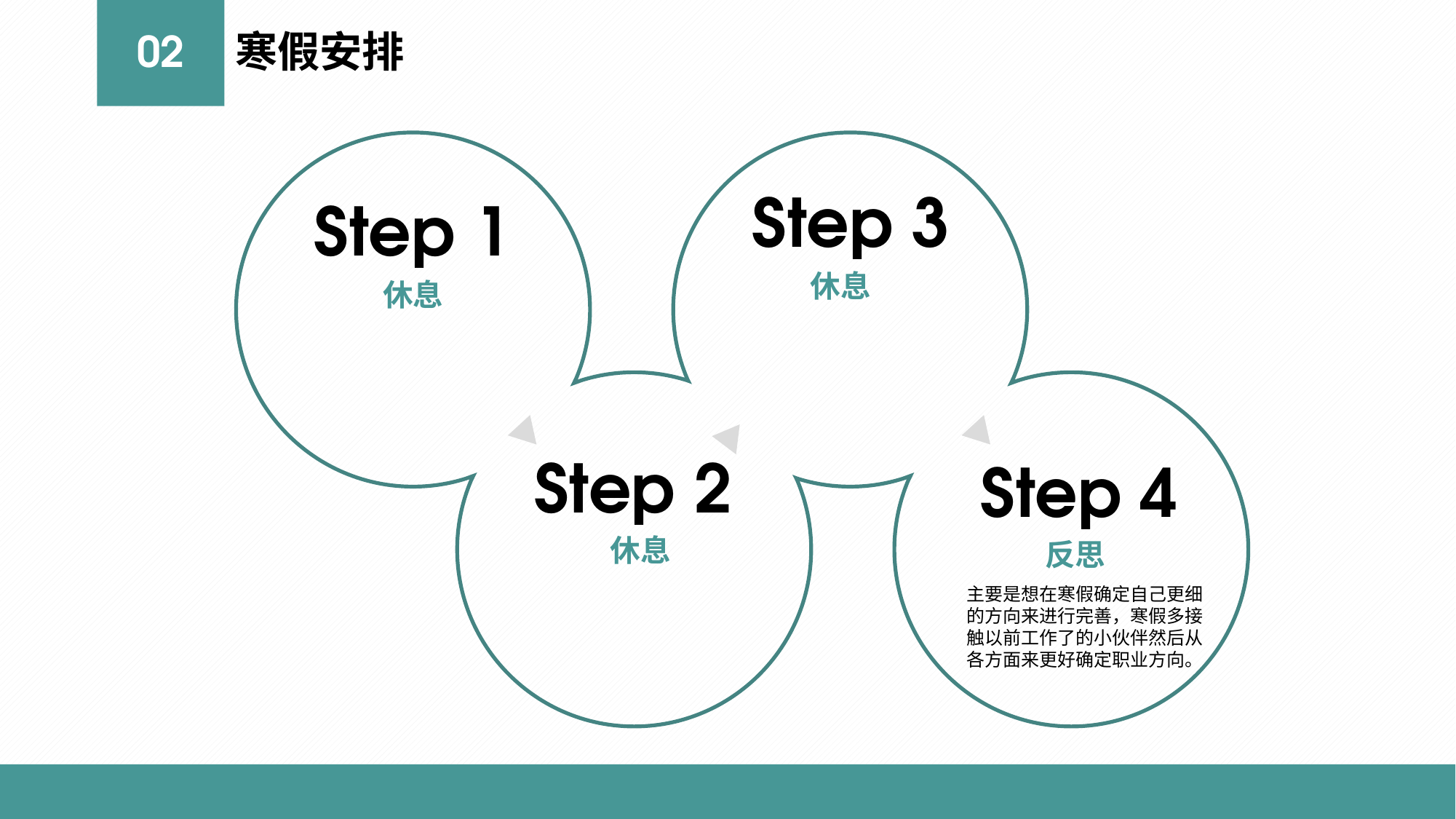

02
寒假安排

Step 3
Step 1
休息
休息

Step 2
Step 4
休息
反思
主要是想在寒假确定自己更细的方向来进行完善，寒假多接触以前工作了的小伙伴然后从各方面来更好确定职业方向。